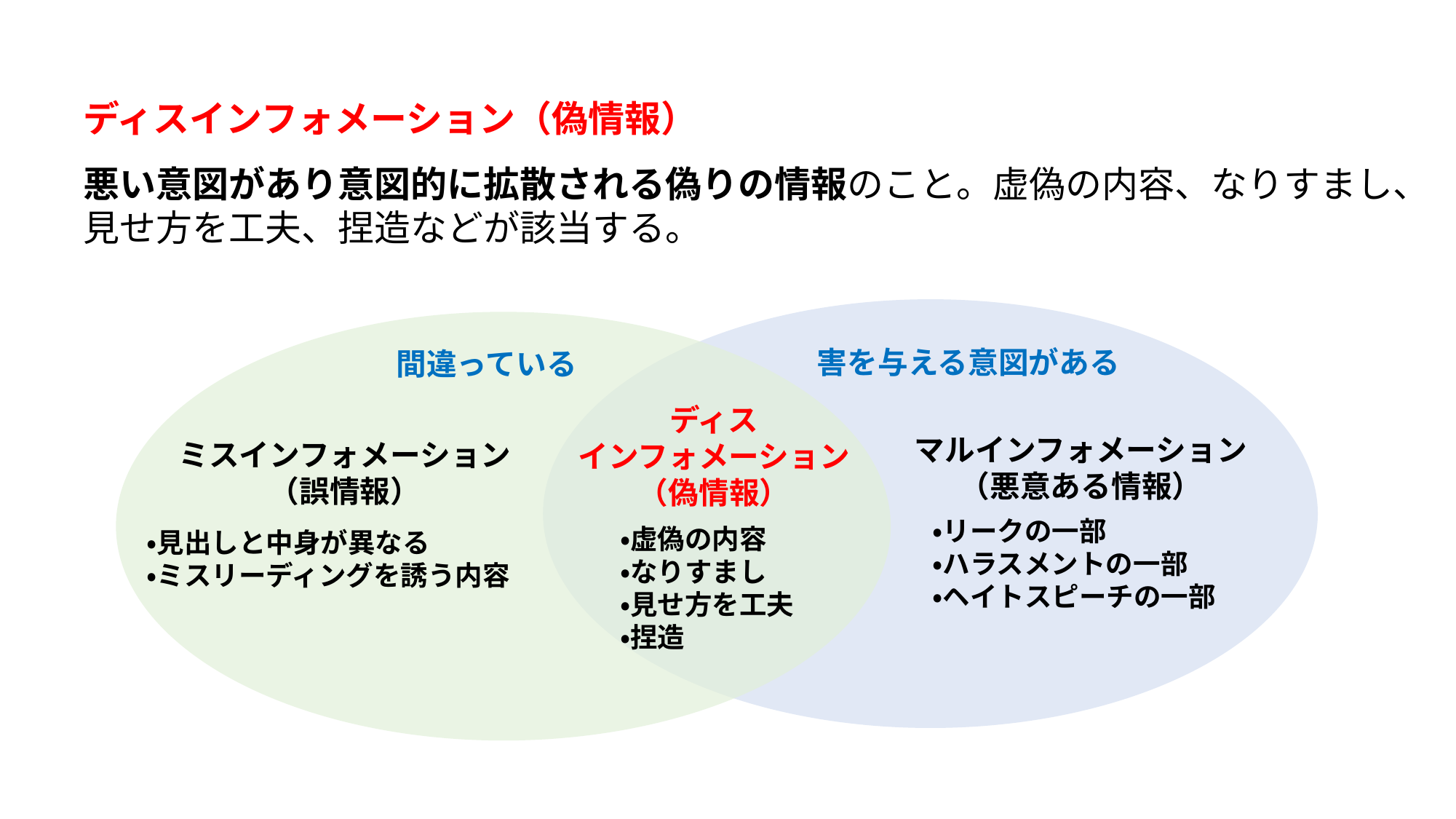

ディスインフォメーション（偽情報）

悪い意図があり意図的に拡散される偽りの情報のこと。虚偽の内容、なりすまし、見せ方を工夫、捏造などが該当する。

害を与える意図がある
間違っている
ディス
インフォメーション
（偽情報）
マルインフォメーション
（悪意ある情報）
ミスインフォメーション（誤情報）
・リークの一部
・ハラスメントの一部
・ヘイトスピーチの一部
・虚偽の内容
・なりすまし
・見せ方を工夫
・捏造
・見出しと中身が異なる
・ミスリーディングを誘う内容